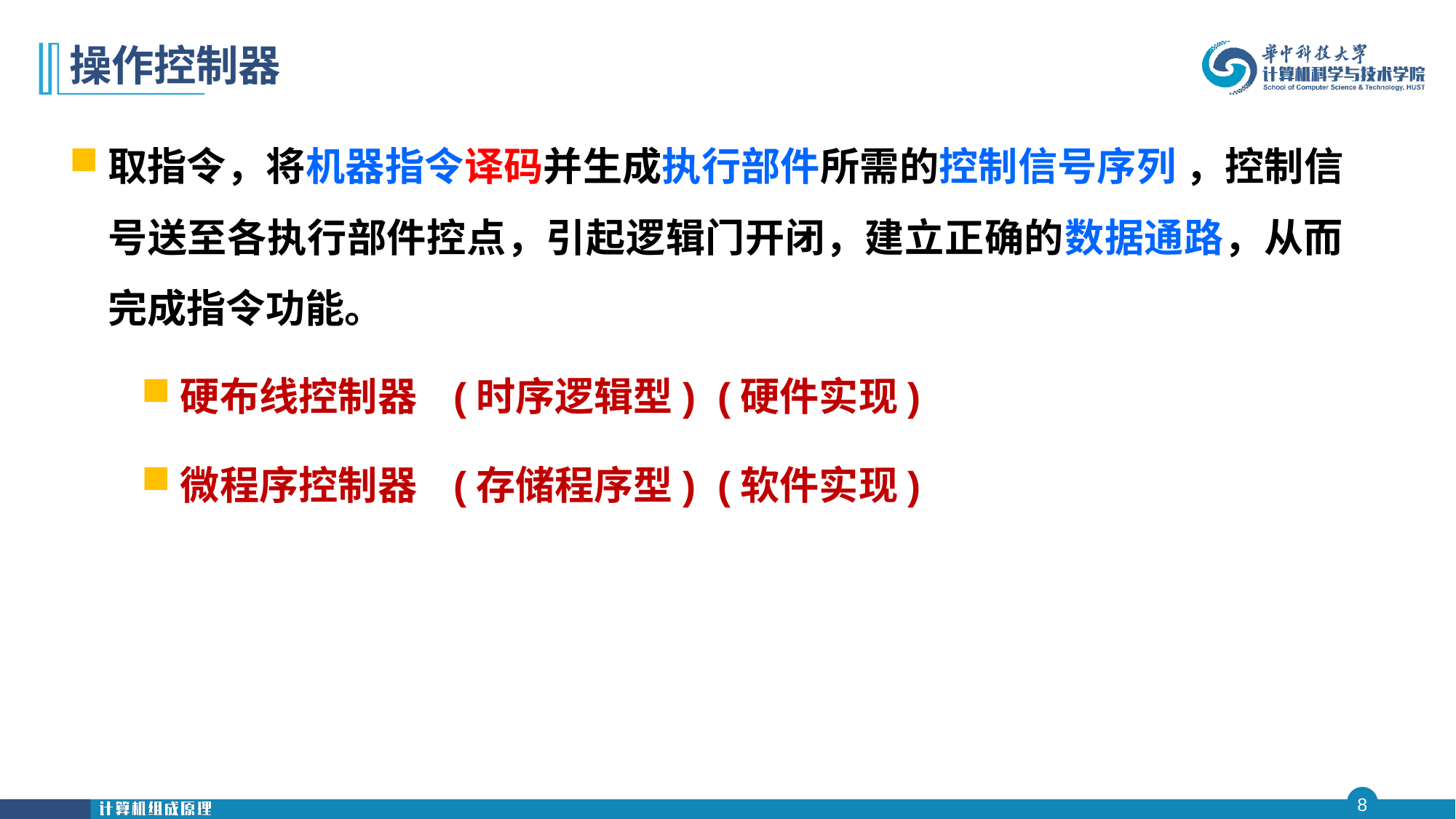

# 操作控制器
取指令，将机器指令译码并生成执行部件所需的控制信号序列 ，控制信号送至各执行部件控点，引起逻辑门开闭，建立正确的数据通路，从而完成指令功能。
硬布线控制器   (时序逻辑型)  (硬件实现)
微程序控制器   (存储程序型)  (软件实现)